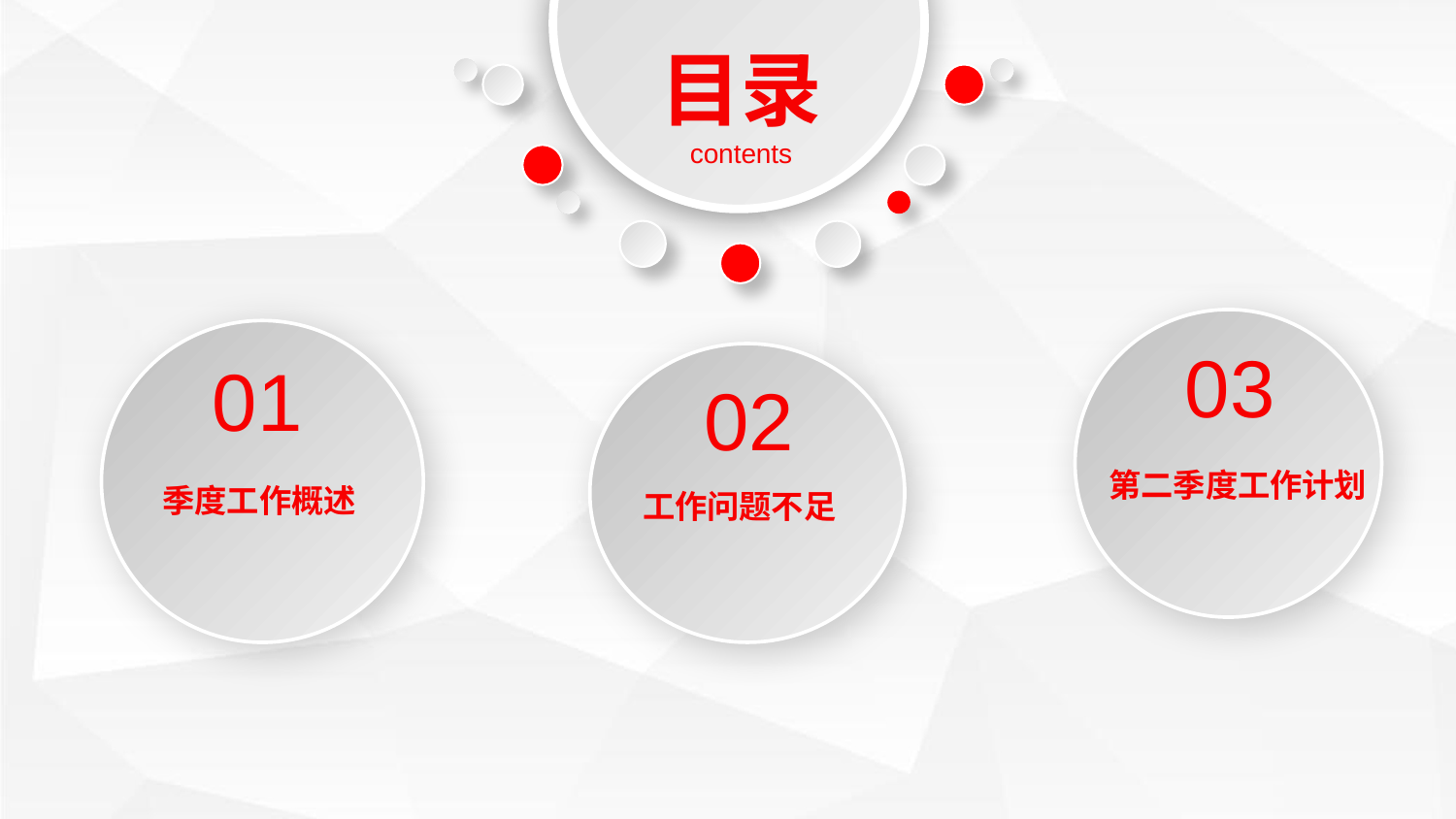

目录
contents

03

01

02
第二季度工作计划
季度工作概述
工作问题不足